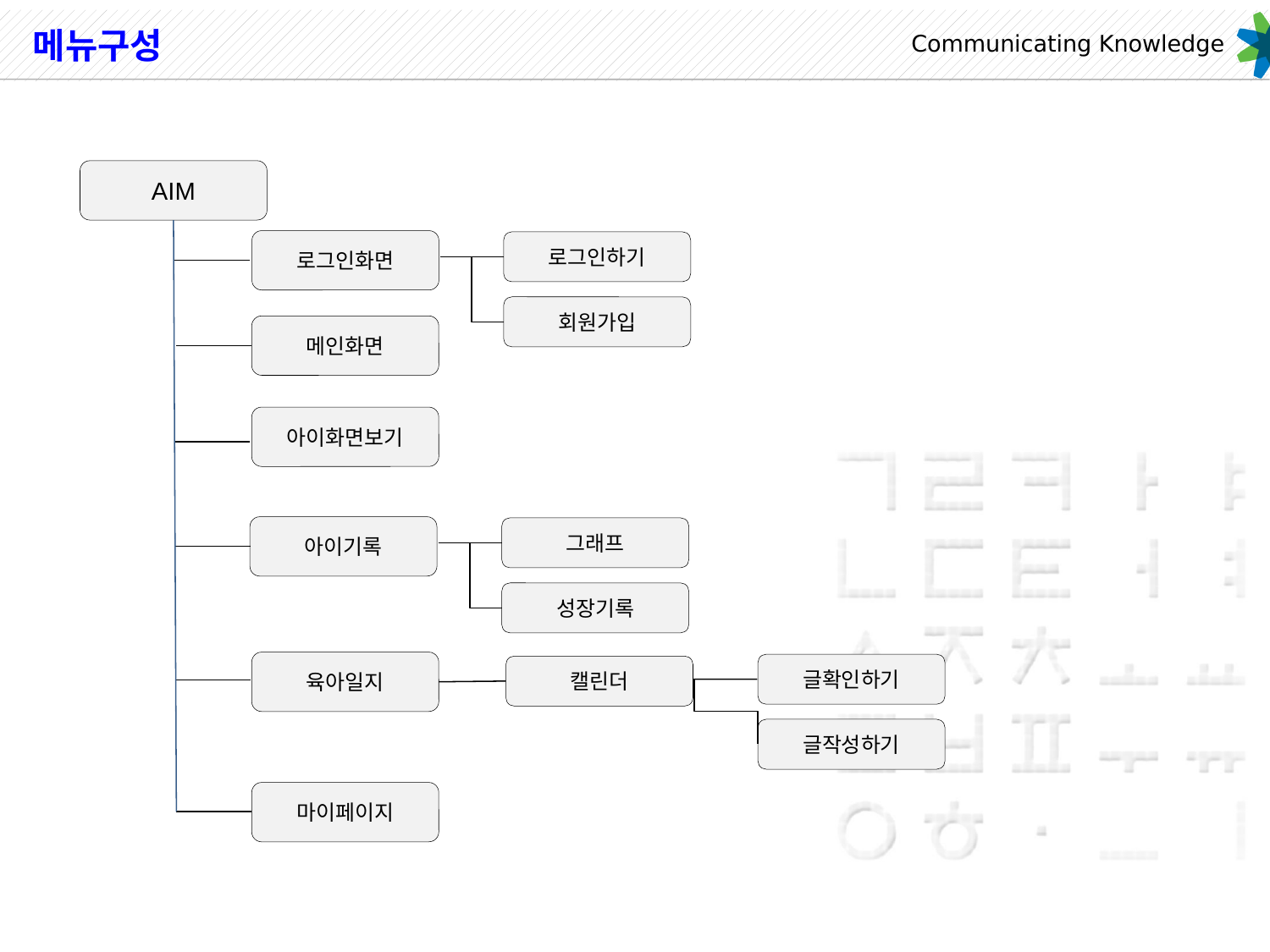

# 메뉴구성
AIM
로그인화면
로그인하기
회원가입
메인화면
아이화면보기
아이기록
그래프
성장기록
육아일지
글확인하기
캘린더
글작성하기
마이페이지